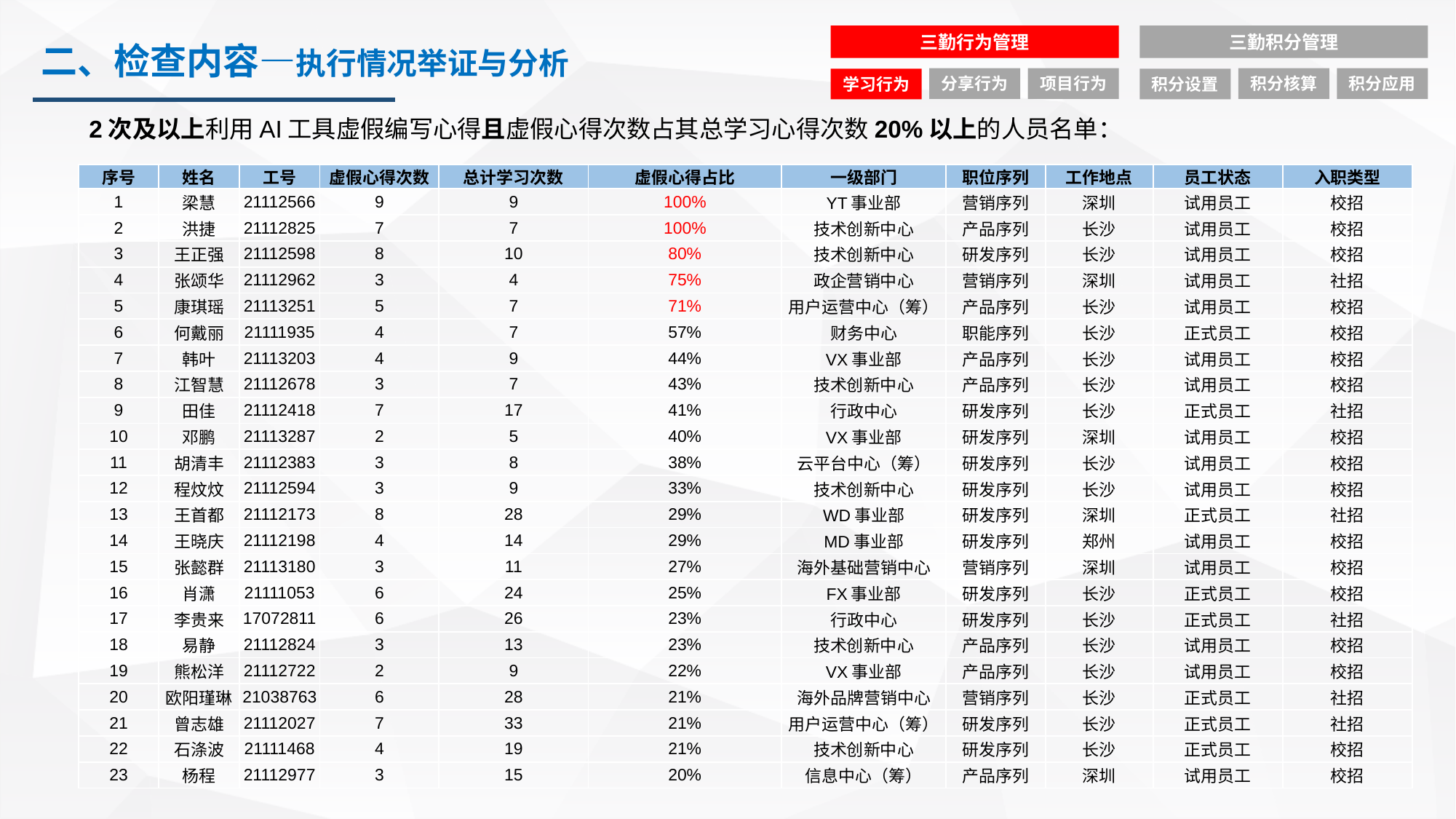

三勤行为管理
三勤积分管理
二、检查内容—执行情况举证与分析
分享行为
项目行为
积分核算
积分应用
学习行为
积分设置
2次及以上利用AI工具虚假编写心得且虚假心得次数占其总学习心得次数20%以上的人员名单：
| 序号 | 姓名 | 工号 | 虚假心得次数 | 总计学习次数 | 虚假心得占比 | 一级部门 | 职位序列 | 工作地点 | 员工状态 | 入职类型 |
| --- | --- | --- | --- | --- | --- | --- | --- | --- | --- | --- |
| 1 | 梁慧 | 21112566 | 9 | 9 | 100% | YT事业部 | 营销序列 | 深圳 | 试用员工 | 校招 |
| 2 | 洪捷 | 21112825 | 7 | 7 | 100% | 技术创新中心 | 产品序列 | 长沙 | 试用员工 | 校招 |
| 3 | 王正强 | 21112598 | 8 | 10 | 80% | 技术创新中心 | 研发序列 | 长沙 | 试用员工 | 校招 |
| 4 | 张颂华 | 21112962 | 3 | 4 | 75% | 政企营销中心 | 营销序列 | 深圳 | 试用员工 | 社招 |
| 5 | 康琪瑶 | 21113251 | 5 | 7 | 71% | 用户运营中心（筹） | 产品序列 | 长沙 | 试用员工 | 校招 |
| 6 | 何戴丽 | 21111935 | 4 | 7 | 57% | 财务中心 | 职能序列 | 长沙 | 正式员工 | 校招 |
| 7 | 韩叶 | 21113203 | 4 | 9 | 44% | VX事业部 | 产品序列 | 长沙 | 试用员工 | 校招 |
| 8 | 江智慧 | 21112678 | 3 | 7 | 43% | 技术创新中心 | 产品序列 | 长沙 | 试用员工 | 校招 |
| 9 | 田佳 | 21112418 | 7 | 17 | 41% | 行政中心 | 研发序列 | 长沙 | 正式员工 | 社招 |
| 10 | 邓鹏 | 21113287 | 2 | 5 | 40% | VX事业部 | 研发序列 | 深圳 | 试用员工 | 校招 |
| 11 | 胡清丰 | 21112383 | 3 | 8 | 38% | 云平台中心（筹） | 研发序列 | 长沙 | 试用员工 | 校招 |
| 12 | 程炆炆 | 21112594 | 3 | 9 | 33% | 技术创新中心 | 研发序列 | 长沙 | 试用员工 | 校招 |
| 13 | 王首都 | 21112173 | 8 | 28 | 29% | WD事业部 | 研发序列 | 深圳 | 正式员工 | 社招 |
| 14 | 王晓庆 | 21112198 | 4 | 14 | 29% | MD事业部 | 研发序列 | 郑州 | 试用员工 | 校招 |
| 15 | 张懿群 | 21113180 | 3 | 11 | 27% | 海外基础营销中心 | 营销序列 | 深圳 | 试用员工 | 校招 |
| 16 | 肖潇 | 21111053 | 6 | 24 | 25% | FX事业部 | 研发序列 | 长沙 | 正式员工 | 校招 |
| 17 | 李贵来 | 17072811 | 6 | 26 | 23% | 行政中心 | 研发序列 | 长沙 | 正式员工 | 社招 |
| 18 | 易静 | 21112824 | 3 | 13 | 23% | 技术创新中心 | 产品序列 | 长沙 | 试用员工 | 校招 |
| 19 | 熊松洋 | 21112722 | 2 | 9 | 22% | VX事业部 | 产品序列 | 长沙 | 试用员工 | 校招 |
| 20 | 欧阳瑾琳 | 21038763 | 6 | 28 | 21% | 海外品牌营销中心 | 营销序列 | 长沙 | 正式员工 | 社招 |
| 21 | 曾志雄 | 21112027 | 7 | 33 | 21% | 用户运营中心（筹） | 研发序列 | 长沙 | 正式员工 | 社招 |
| 22 | 石涤波 | 21111468 | 4 | 19 | 21% | 技术创新中心 | 研发序列 | 长沙 | 正式员工 | 校招 |
| 23 | 杨程 | 21112977 | 3 | 15 | 20% | 信息中心（筹） | 产品序列 | 深圳 | 试用员工 | 校招 |